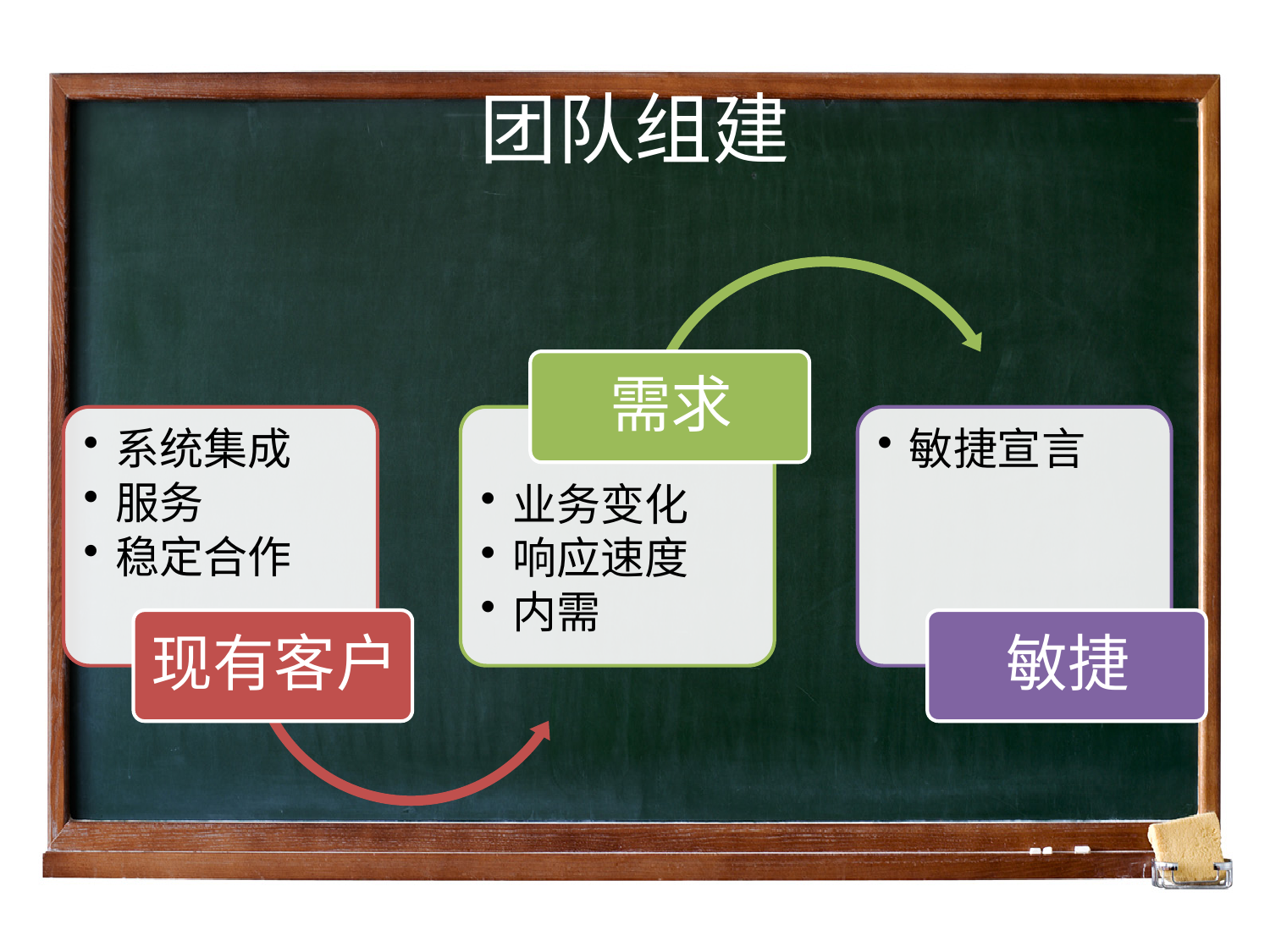

# 团队组建
系统集成
服务
稳定合作
现有客户
业务变化
响应速度
内需
需求
敏捷宣言
敏捷